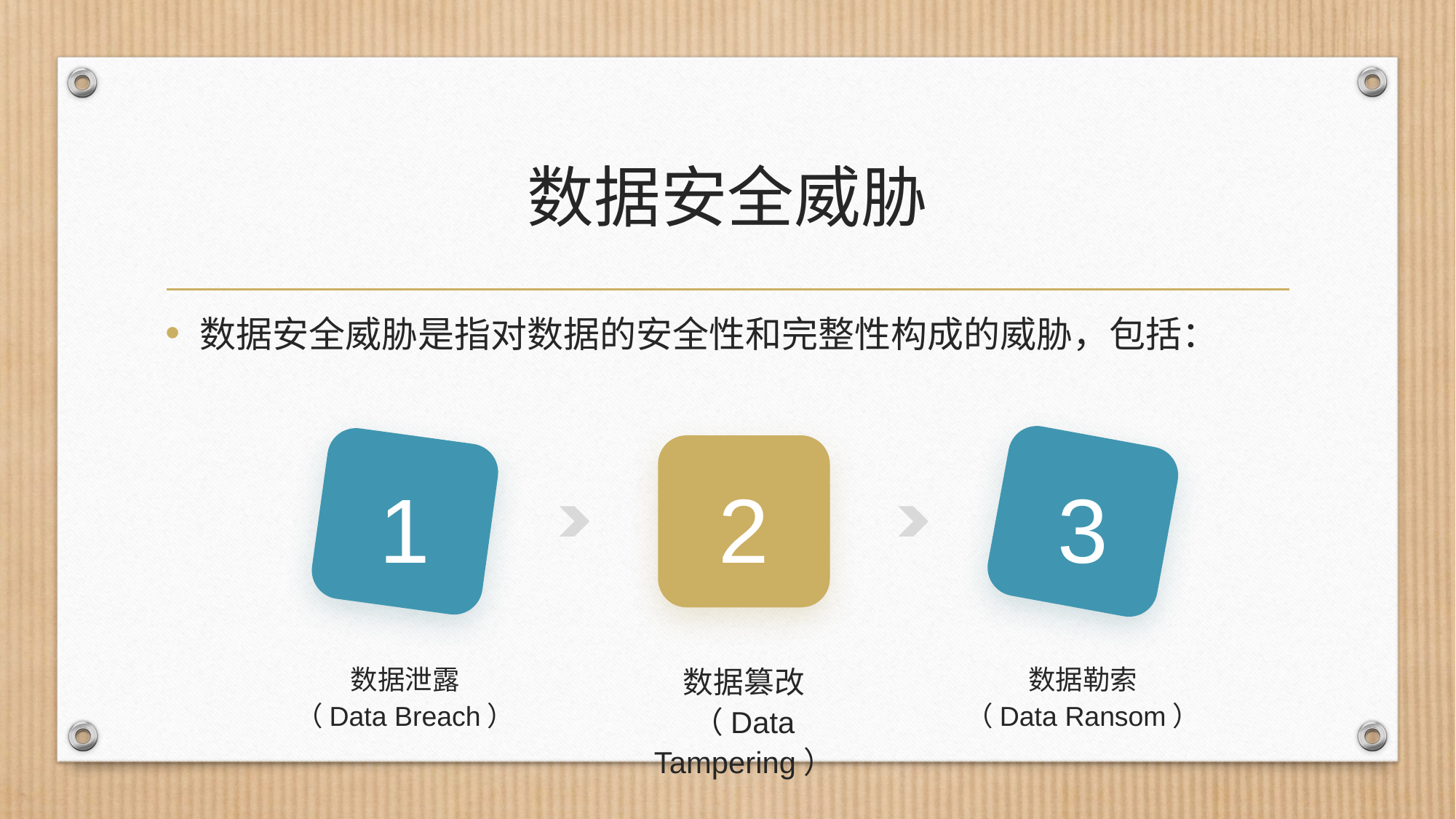

# 数据安全威胁
数据安全威胁是指对数据的安全性和完整性构成的威胁，包括：

1
2
3

数据泄露
（Data Breach）
数据篡改
（Data Tampering）
数据勒索
（Data Ransom）